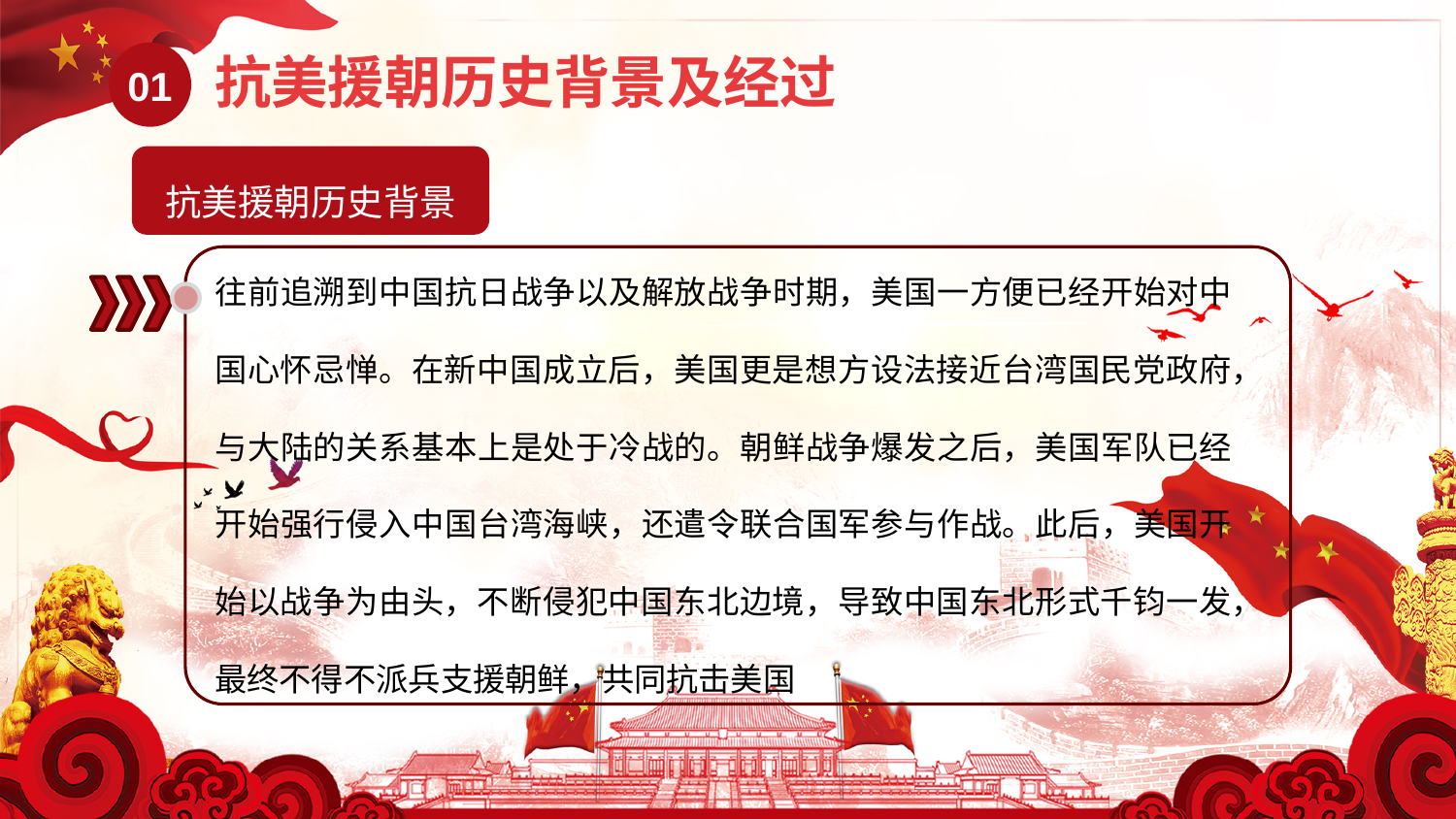

抗美援朝历史背景及经过

01
抗美援朝历史背景
往前追溯到中国抗日战争以及解放战争时期，美国一方便已经开始对中国心怀忌惮。在新中国成立后，美国更是想方设法接近台湾国民党政府，与大陆的关系基本上是处于冷战的。朝鲜战争爆发之后，美国军队已经开始强行侵入中国台湾海峡，还遣令联合国军参与作战。此后，美国开始以战争为由头，不断侵犯中国东北边境，导致中国东北形式千钧一发，最终不得不派兵支援朝鲜，共同抗击美国